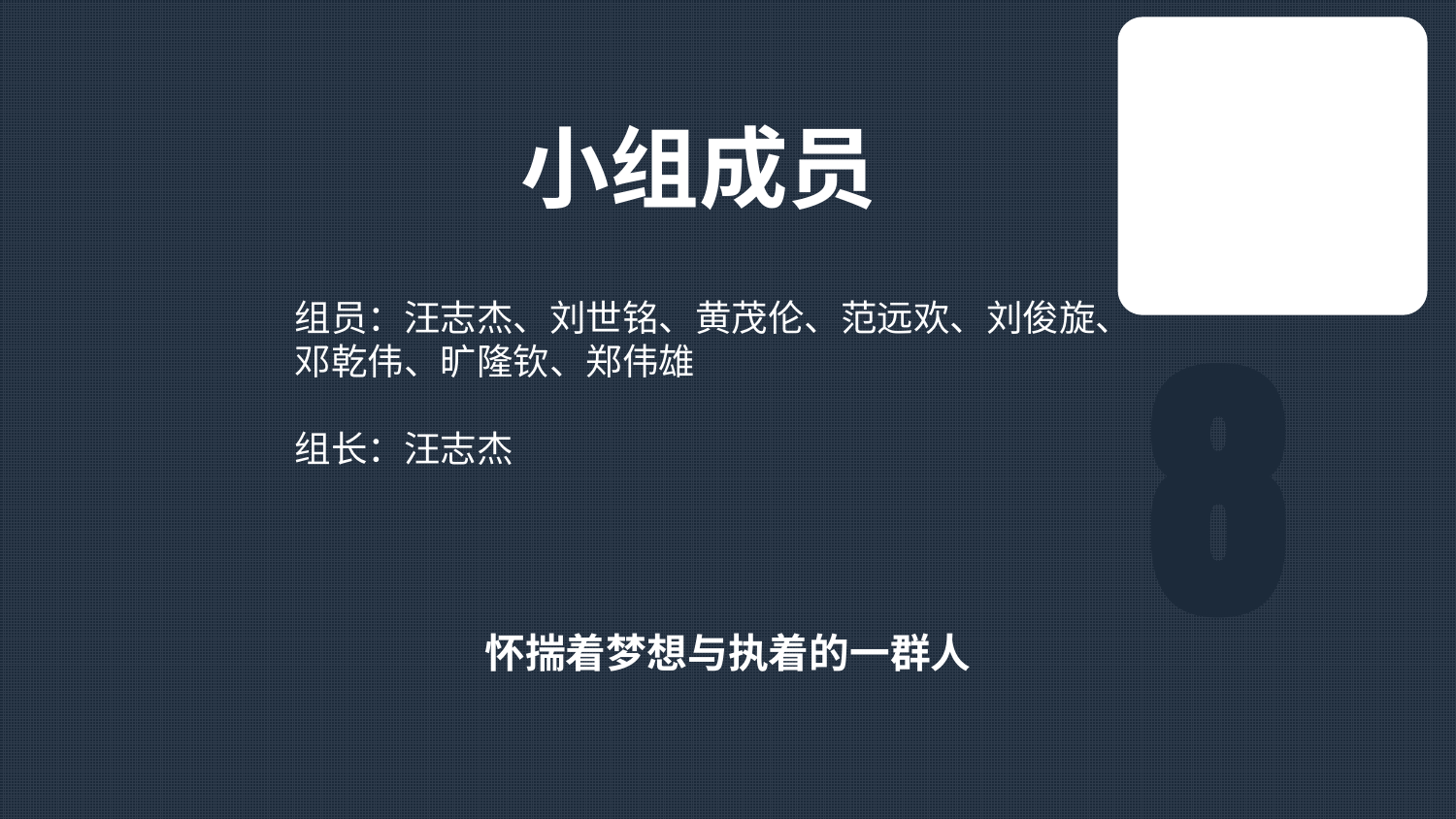

8

小组成员

组员：汪志杰、刘世铭、黄茂伦、范远欢、刘俊旋、邓乾伟、旷隆钦、郑伟雄

组长：汪志杰
怀揣着梦想与执着的一群人